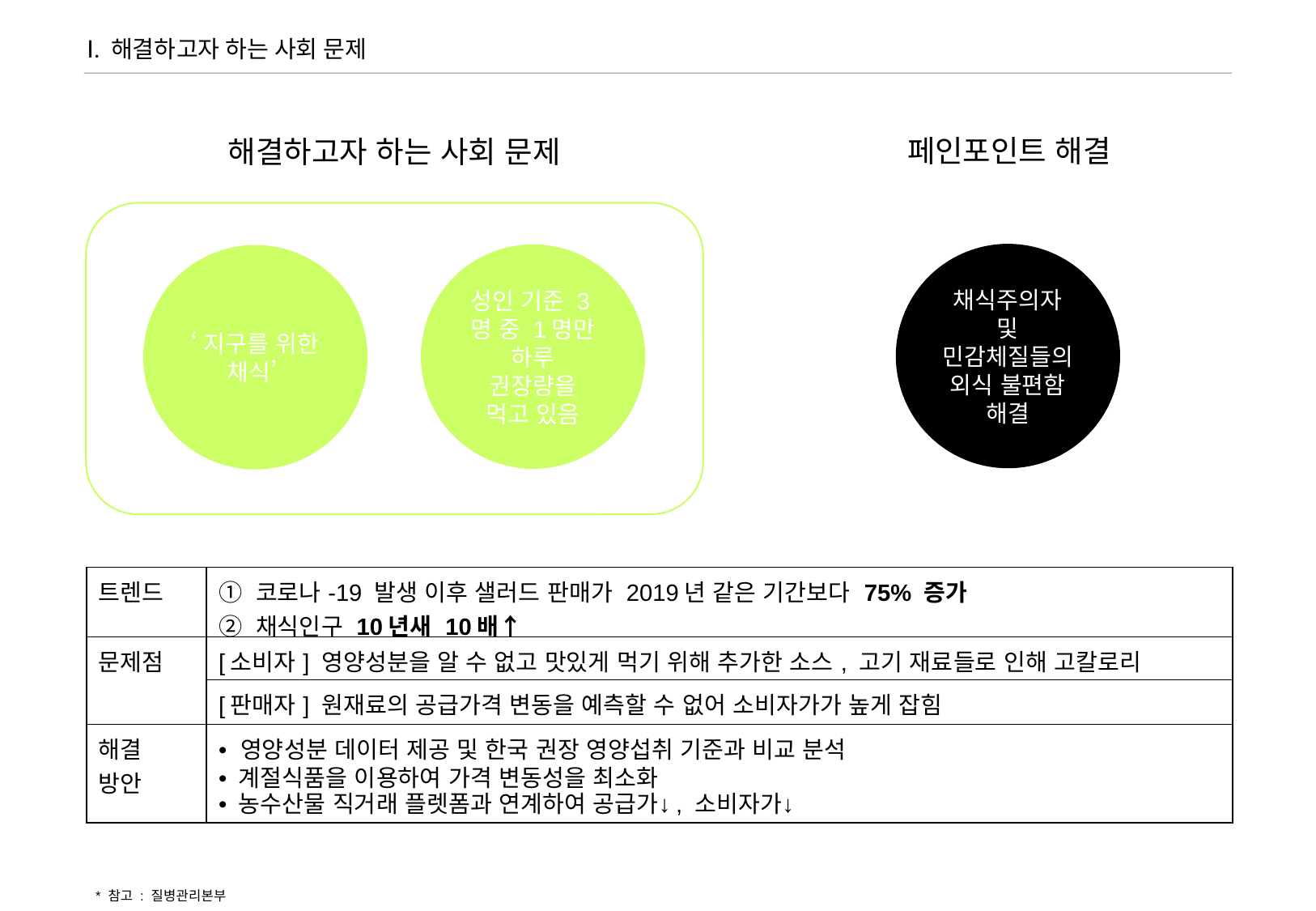

Ⅰ. 해결하고자 하는 사회 문제
페인포인트 해결
해결하고자 하는 사회 문제

채식주의자 및 민감체질들의 외식 불편함 해결
성인 기준 3명 중 1명만 하루 권장량을 먹고 있음
‘지구를 위한 채식’
| 트렌드 | ① 코로나-19 발생 이후 샐러드 판매가 2019년 같은 기간보다 75% 증가 ② 채식인구 10년새 10배↑ |
| --- | --- |
| 문제점 | [소비자] 영양성분을 알 수 없고 맛있게 먹기 위해 추가한 소스, 고기 재료들로 인해 고칼로리 |
|  | [판매자] 원재료의 공급가격 변동을 예측할 수 없어 소비자가가 높게 잡힘 |
| 해결 방안 | • 영양성분 데이터 제공 및 한국 권장 영양섭취 기준과 비교 분석 • 계절식품을 이용하여 가격 변동성을 최소화 • 농수산물 직거래 플렛폼과 연계하여 공급가↓, 소비자가↓ |
* 참고 : 질병관리본부